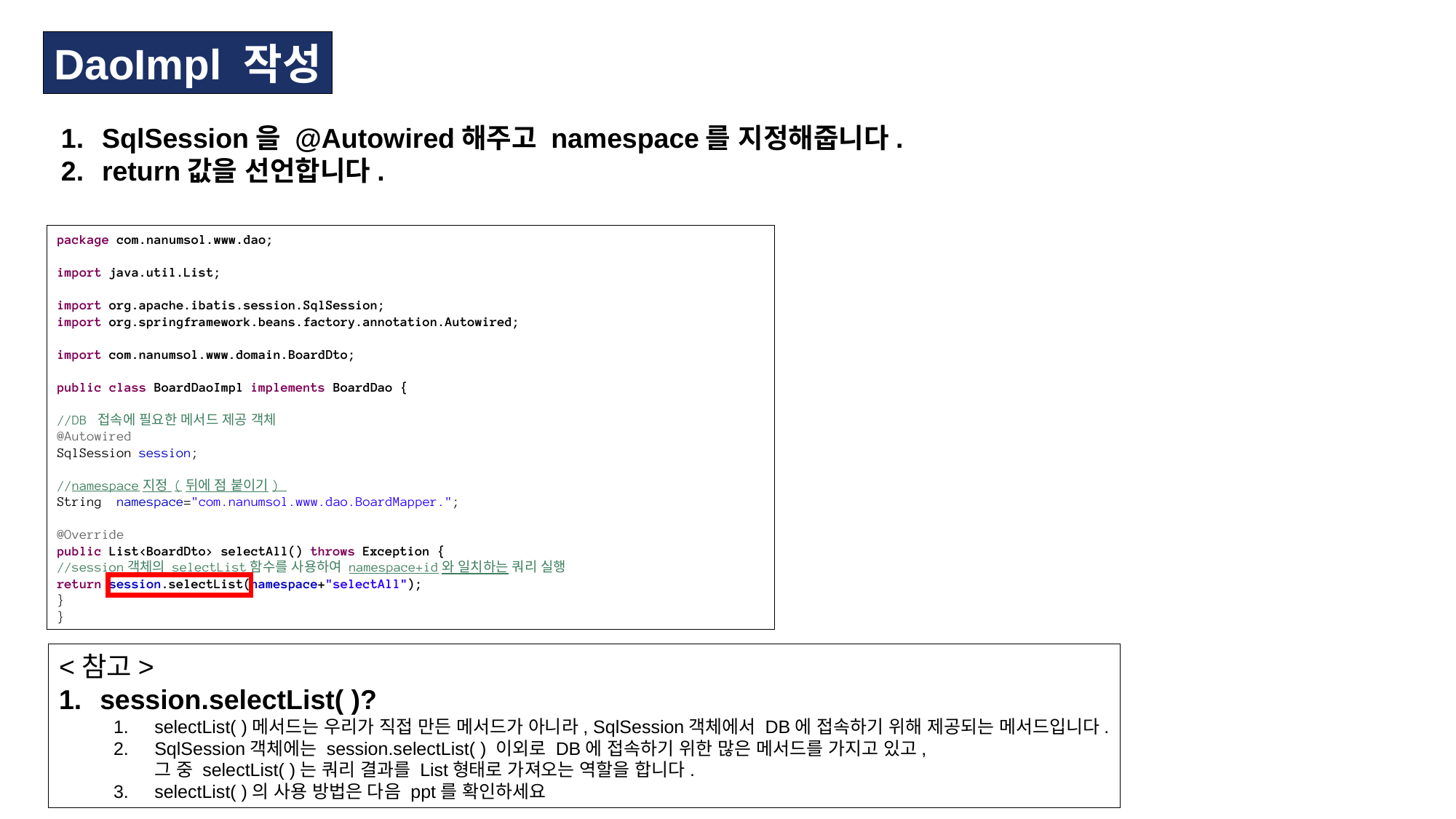

DaoImpl 작성
SqlSession을 @Autowired해주고 namespace를 지정해줍니다.
return값을 선언합니다.

package com.nanumsol.www.dao;

import java.util.List;

import org.apache.ibatis.session.SqlSession;
import org.springframework.beans.factory.annotation.Autowired;

import com.nanumsol.www.domain.BoardDto;

public class BoardDaoImpl implements BoardDao {

//DB 접속에 필요한 메서드 제공 객체
@Autowired
SqlSession session;

//namespace지정 (뒤에 점 붙이기)
String  namespace="com.nanumsol.www.dao.BoardMapper.";

@Override
public List<BoardDto> selectAll() throws Exception {
//session객체의 selectList함수를 사용하여 namespace+id와 일치하는 쿼리 실행
return session.selectList(namespace+"selectAll");
}
}

<참고>
session.selectList( )?
selectList( )메서드는 우리가 직접 만든 메서드가 아니라, SqlSession객체에서 DB에 접속하기 위해 제공되는 메서드입니다.
SqlSession객체에는 session.selectList( ) 이외로 DB에 접속하기 위한 많은 메서드를 가지고 있고,
그 중 selectList( )는 쿼리 결과를 List형태로 가져오는 역할을 합니다.
selectList( )의 사용 방법은 다음 ppt를 확인하세요